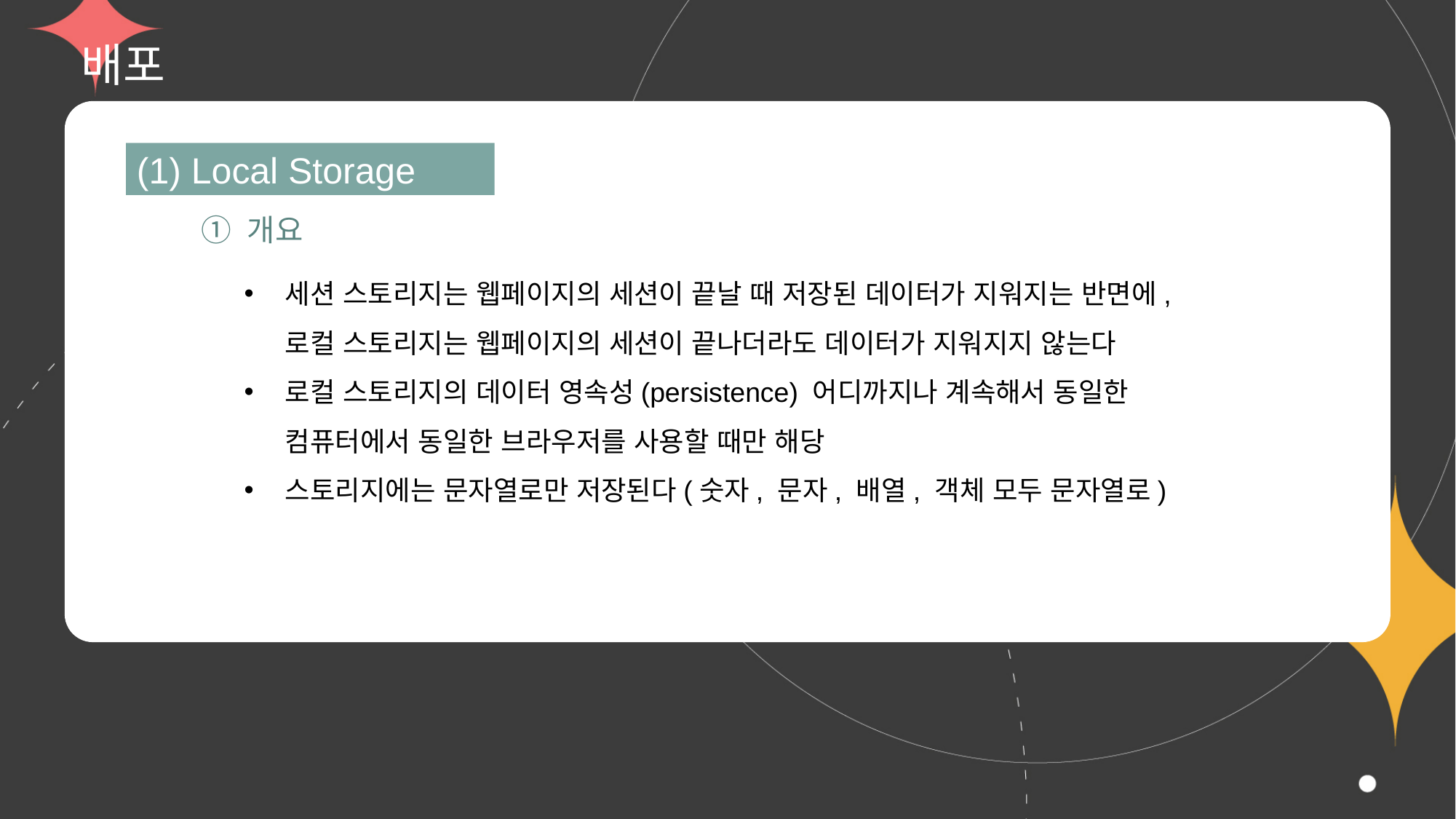

# 배포
(1) Local Storage
① 개요
세션 스토리지는 웹페이지의 세션이 끝날 때 저장된 데이터가 지워지는 반면에, 로컬 스토리지는 웹페이지의 세션이 끝나더라도 데이터가 지워지지 않는다
로컬 스토리지의 데이터 영속성(persistence) 어디까지나 계속해서 동일한
컴퓨터에서 동일한 브라우저를 사용할 때만 해당
스토리지에는 문자열로만 저장된다(숫자, 문자, 배열, 객체 모두 문자열로)